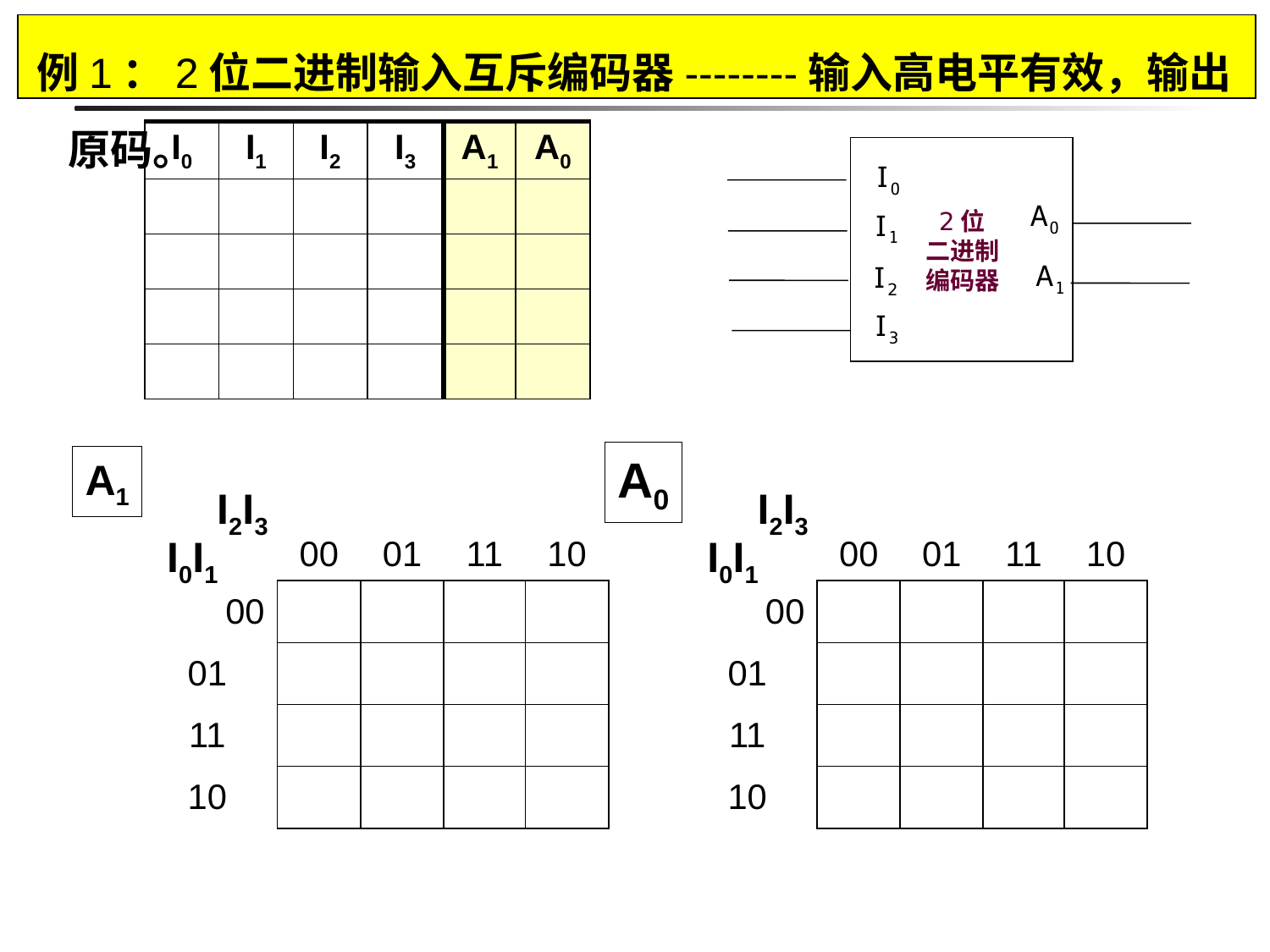

例1：2位二进制输入互斥编码器--------输入高电平有效，输出原码。
| I0 | I1 | I2 | I3 | A1 | A0 |
| --- | --- | --- | --- | --- | --- |
|  |  |  |  |  |  |
|  |  |  |  |  |  |
|  |  |  |  |  |  |
|  |  |  |  |  |  |

I0

A0
2位
二进制编码器
I1

A1
I2

I3

A0
A1
|  | 00 | 01 | 11 | 10 |
| --- | --- | --- | --- | --- |
| 00 |  |  |  |  |
| 01 |  |  |  |  |
| 11 |  |  |  |  |
| 10 |  |  |  |  |
|  |  |  |  |  |
|  | 00 | 01 | 11 | 10 |
| --- | --- | --- | --- | --- |
| 00 |  |  |  |  |
| 01 |  |  |  |  |
| 11 |  |  |  |  |
| 10 |  |  |  |  |
|  |  |  |  |  |
I2I3
I2I3
I0I1
I0I1